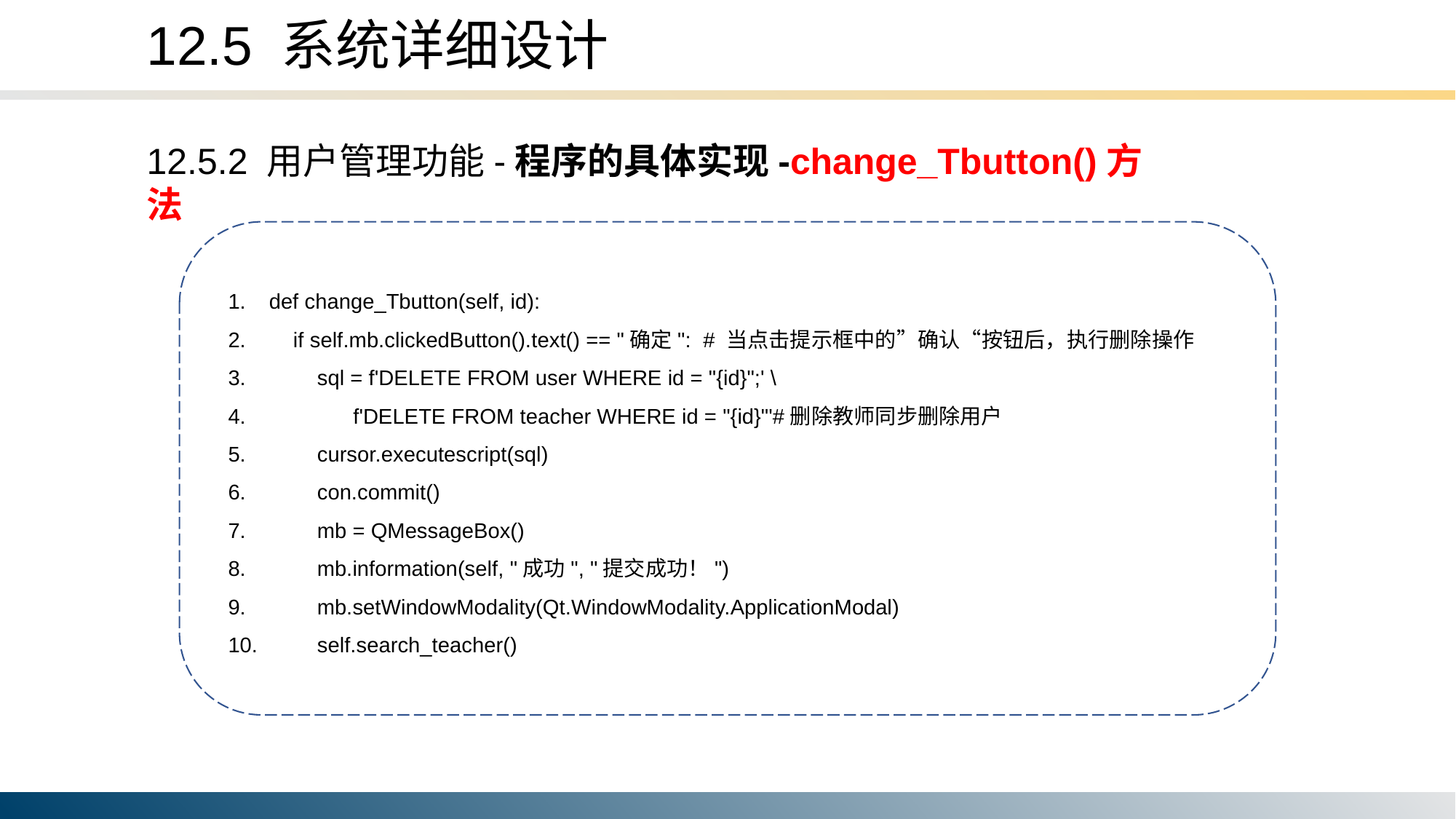

12.5 系统详细设计
12.5.2 用户管理功能-程序的具体实现-change_Tbutton()方法

def change_Tbutton(self, id):
    if self.mb.clickedButton().text() == "确定":  # 当点击提示框中的”确认“按钮后，执行删除操作
        sql = f'DELETE FROM user WHERE id = "{id}";' \
              f'DELETE FROM teacher WHERE id = "{id}"'#删除教师同步删除用户
        cursor.executescript(sql)
        con.commit()
        mb = QMessageBox()
        mb.information(self, "成功", "提交成功！")
        mb.setWindowModality(Qt.WindowModality.ApplicationModal)
        self.search_teacher()